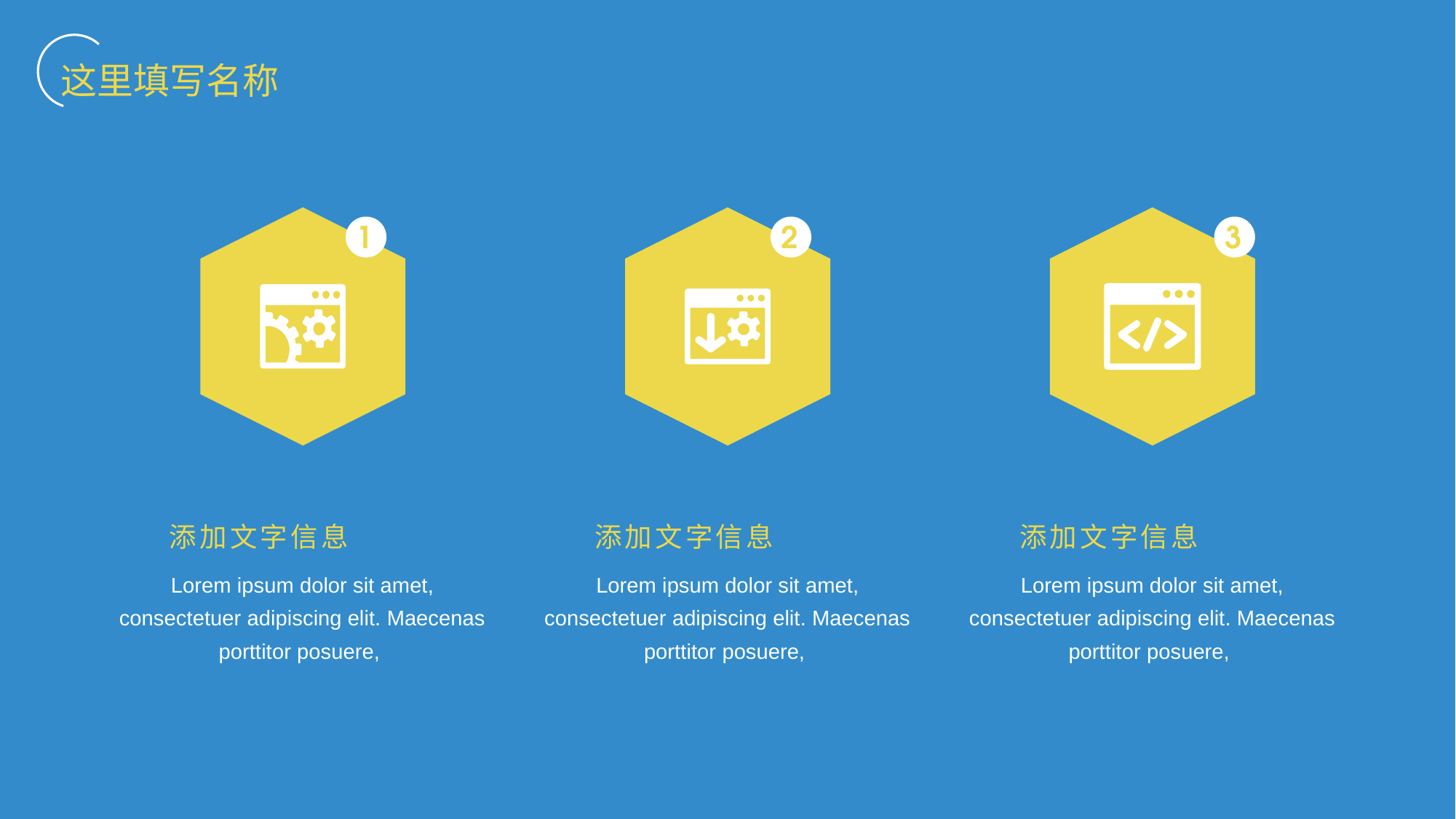

这里填写名称
1
2
3

添加文字信息
添加文字信息
添加文字信息
Lorem ipsum dolor sit amet, consectetuer adipiscing elit. Maecenas porttitor posuere,
Lorem ipsum dolor sit amet, consectetuer adipiscing elit. Maecenas porttitor posuere,
Lorem ipsum dolor sit amet, consectetuer adipiscing elit. Maecenas porttitor posuere,